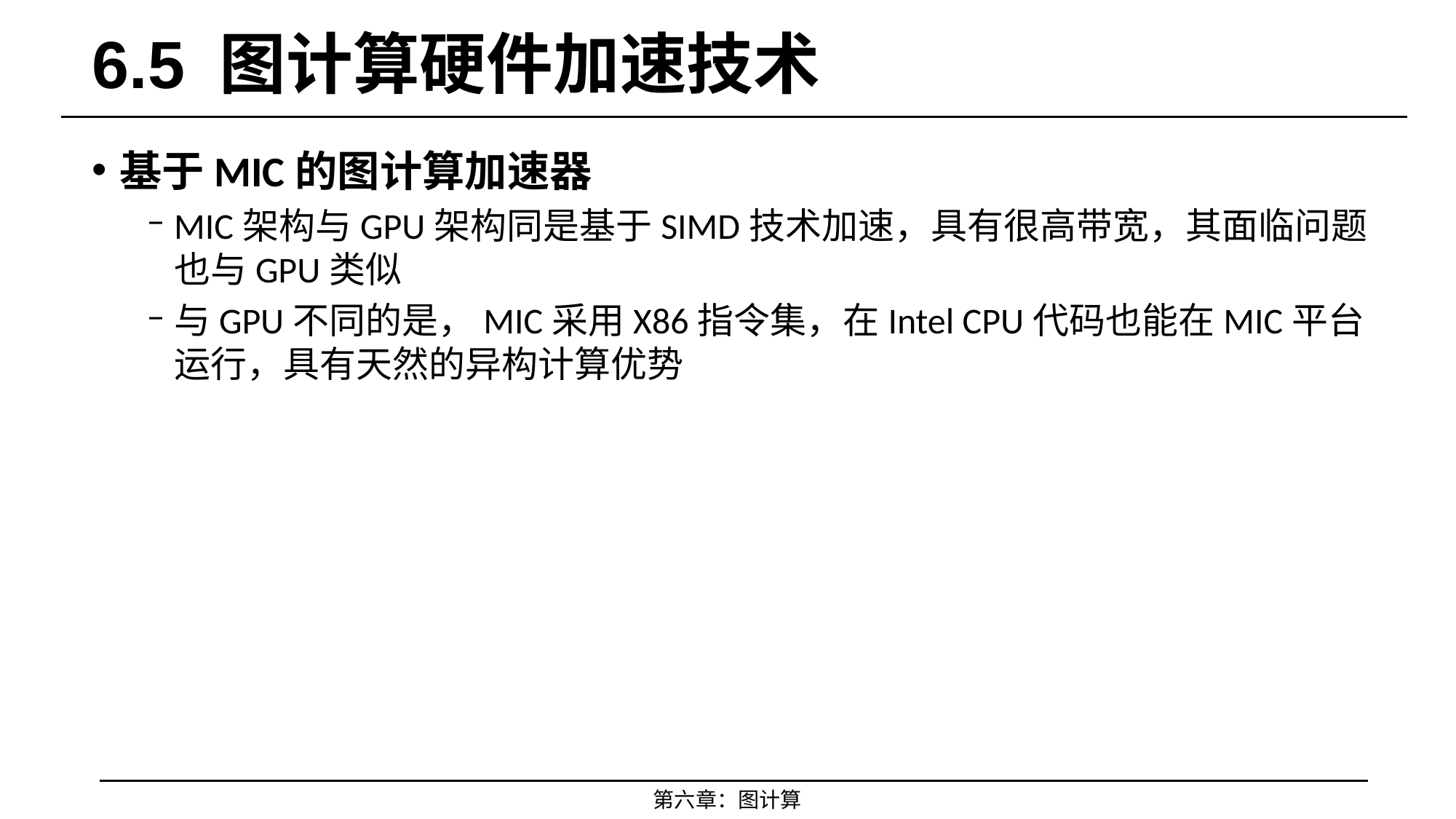

# 6.5 图计算硬件加速技术
基于MIC的图计算加速器
MIC架构与GPU架构同是基于SIMD技术加速，具有很高带宽，其面临问题也与GPU类似
与GPU不同的是，MIC采用X86指令集，在Intel CPU代码也能在MIC平台运行，具有天然的异构计算优势